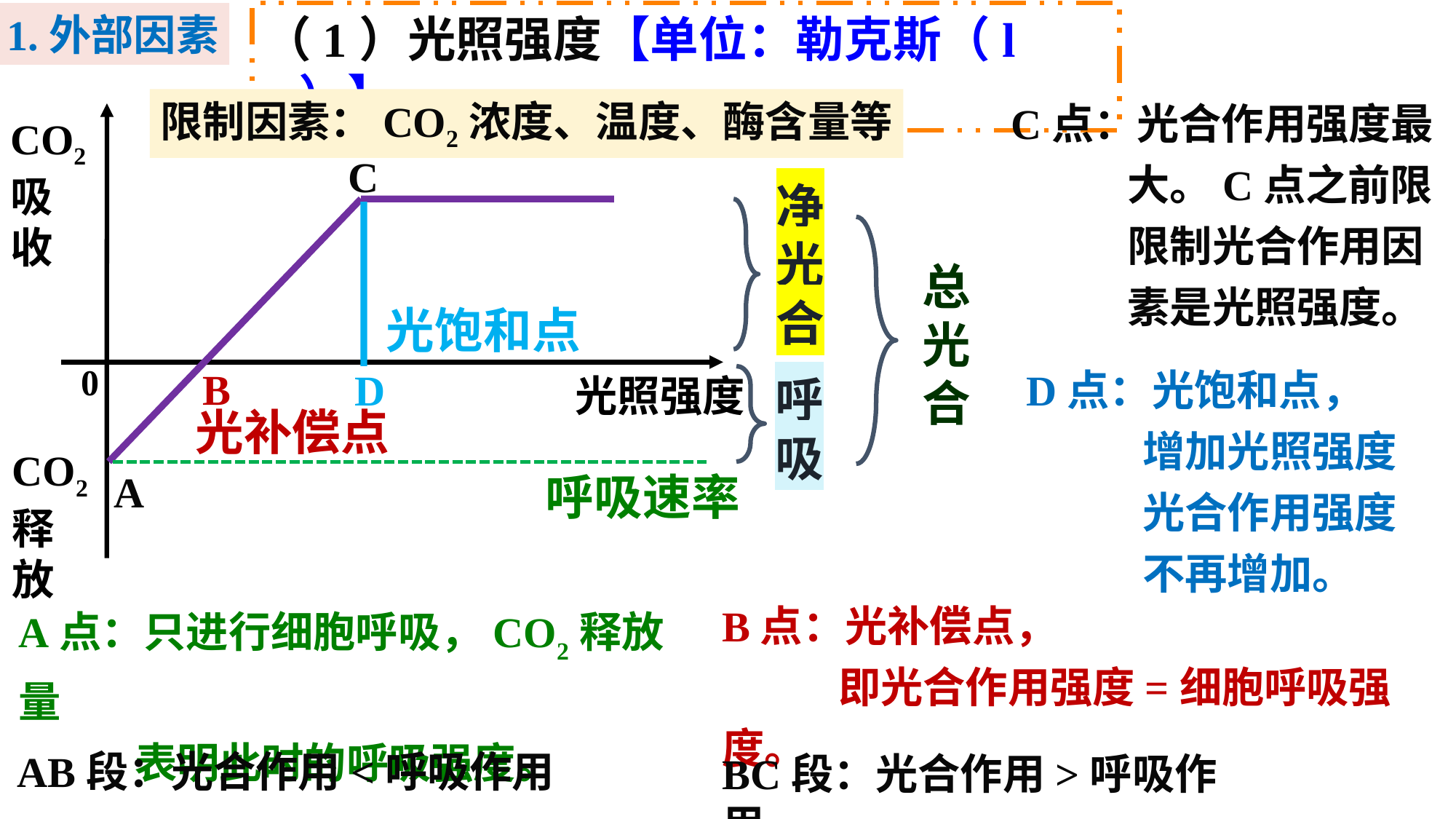

1.外部因素
（1）光照强度【单位：勒克斯（lx）】
C点：光合作用强度最
           大。C点之前限
           限制光合作用因
           素是光照强度。
限制因素：CO2浓度、温度、酶含量等
CO2吸
收
0
光照强度
CO2
释
放
C

B
A
净光合

D

总光合
光饱和点
D点：光饱和点，
           增加光照强度
           光合作用强度
           不再增加。
呼吸

光补偿点
呼吸速率
B点：光补偿点，
           即光合作用强度=细胞呼吸强度。
A点：只进行细胞呼吸，CO2释放量
           表明此时的呼吸强度。
AB段：光合作用<呼吸作用
BC段：光合作用>呼吸作用